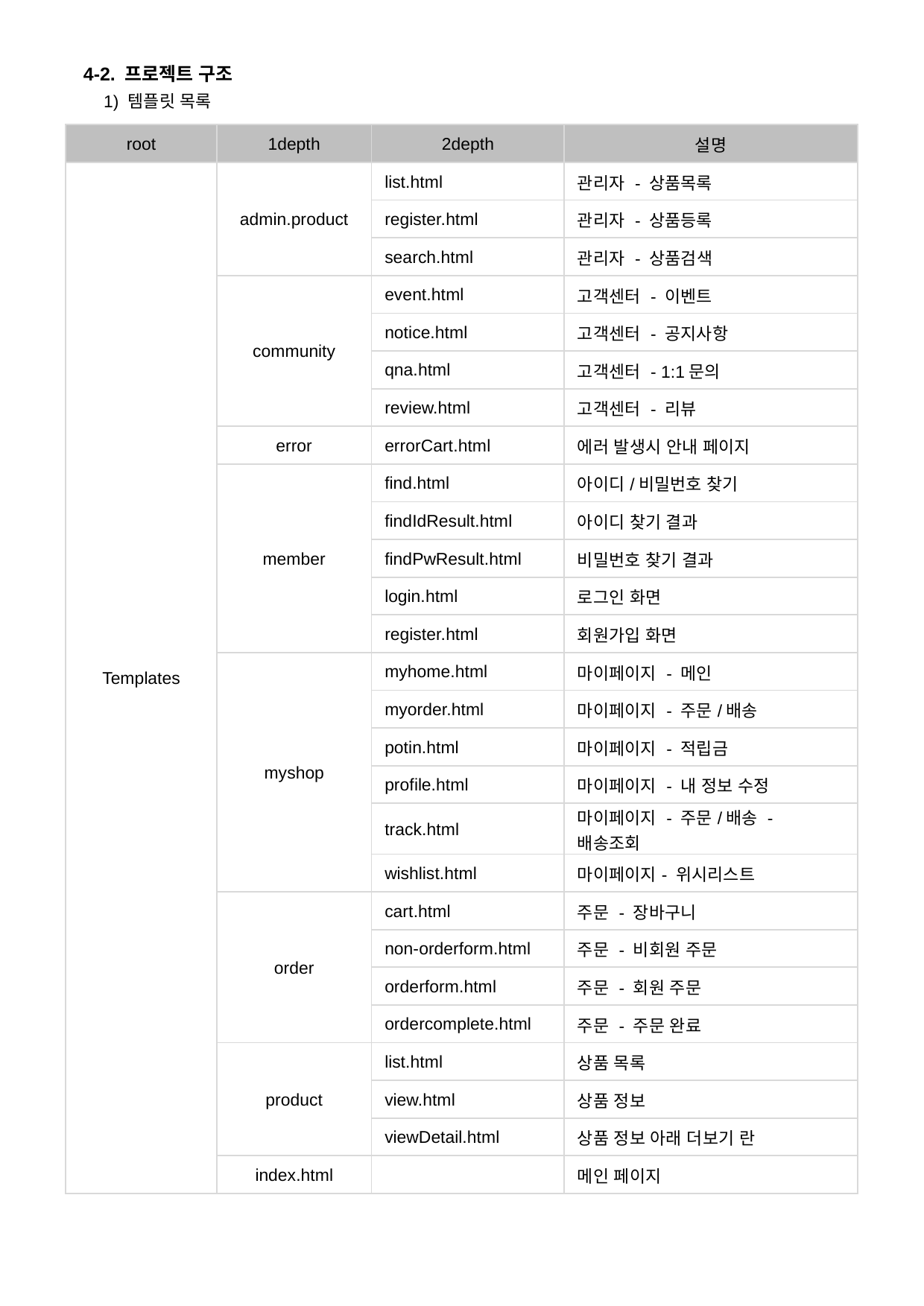

4-2. 프로젝트 구조
1) 템플릿 목록
| root | 1depth | 2depth | 설명 |
| --- | --- | --- | --- |
| Templates | admin.product | list.html | 관리자 - 상품목록 |
|  |  | register.html | 관리자 - 상품등록 |
|  |  | search.html | 관리자 - 상품검색 |
|  | community | event.html | 고객센터 - 이벤트 |
|  |  | notice.html | 고객센터 - 공지사항 |
|  |  | qna.html | 고객센터 - 1:1문의 |
|  |  | review.html | 고객센터 - 리뷰 |
|  | error | errorCart.html | 에러 발생시 안내 페이지 |
|  | member | find.html | 아이디/비밀번호 찾기 |
|  |  | findIdResult.html | 아이디 찾기 결과 |
|  |  | findPwResult.html | 비밀번호 찾기 결과 |
|  |  | login.html | 로그인 화면 |
|  |  | register.html | 회원가입 화면 |
|  | myshop | myhome.html | 마이페이지 - 메인 |
|  |  | myorder.html | 마이페이지 - 주문/배송 |
|  |  | potin.html | 마이페이지 - 적립금 |
|  |  | profile.html | 마이페이지 - 내 정보 수정 |
|  |  | track.html | 마이페이지 - 주문/배송 - 배송조회 |
|  |  | wishlist.html | 마이페이지- 위시리스트 |
|  | order | cart.html | 주문 - 장바구니 |
|  |  | non-orderform.html | 주문 - 비회원 주문 |
|  |  | orderform.html | 주문 - 회원 주문 |
|  |  | ordercomplete.html | 주문 - 주문 완료 |
|  | product | list.html | 상품 목록 |
|  |  | view.html | 상품 정보 |
|  |  | viewDetail.html | 상품 정보 아래 더보기 란 |
|  | index.html |  | 메인 페이지 |